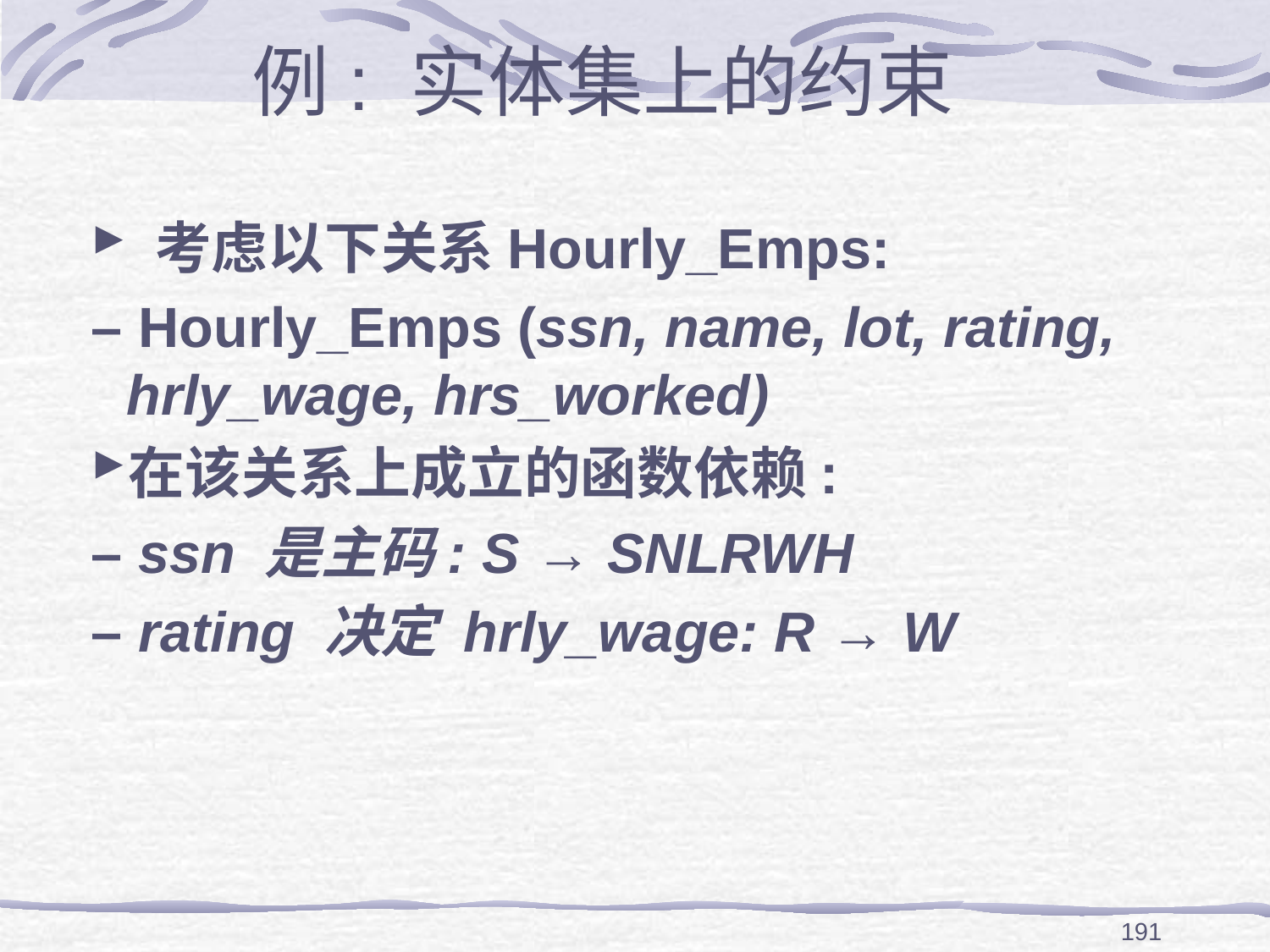

# 例: 实体集上的约束
 考虑以下关系Hourly_Emps:
– Hourly_Emps (ssn, name, lot, rating, hrly_wage, hrs_worked)
在该关系上成立的函数依赖:
– ssn 是主码: S → SNLRWH
– rating 决定 hrly_wage: R → W
191